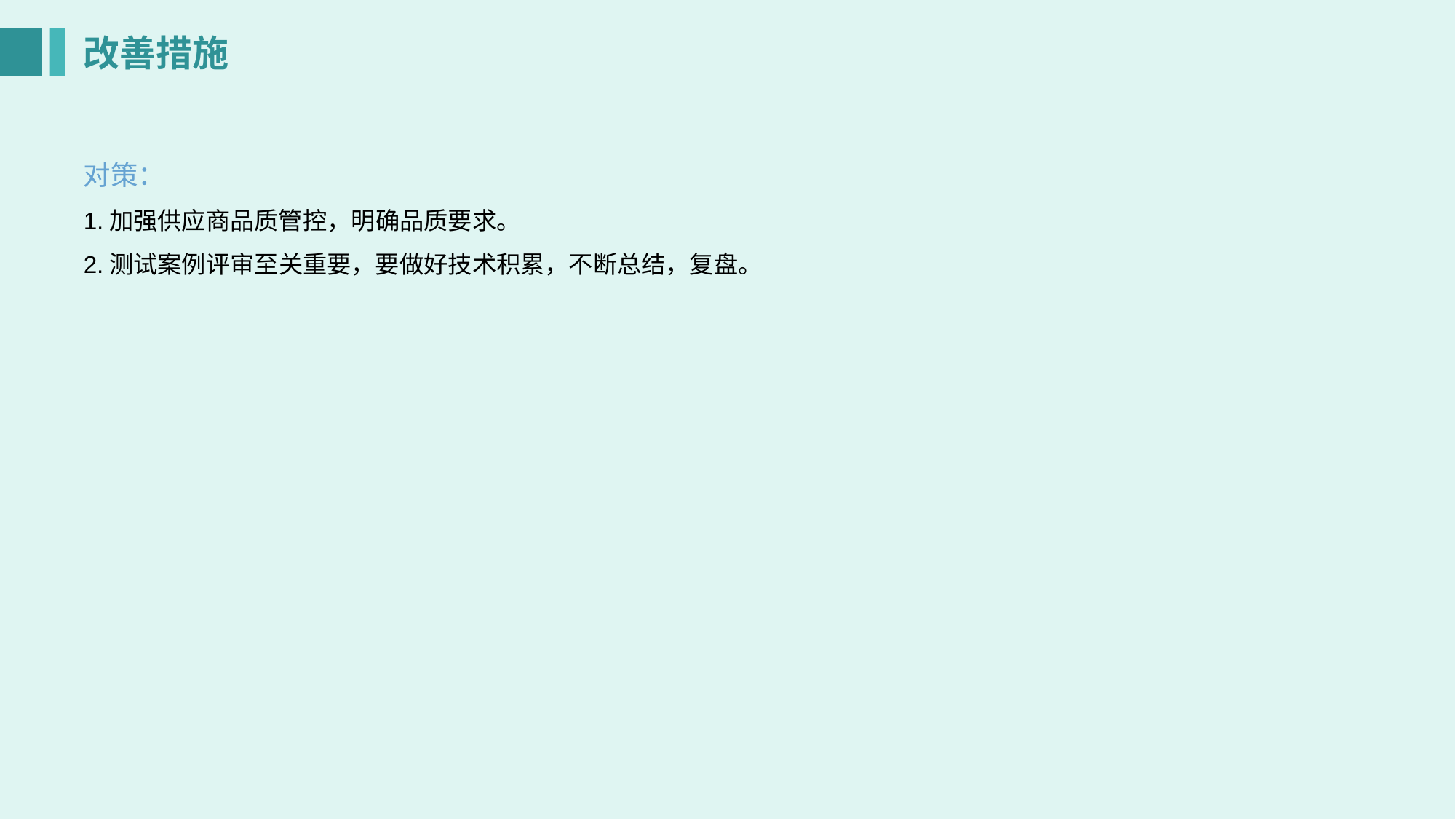

改善措施

对策：
1.加强供应商品质管控，明确品质要求。
2.测试案例评审至关重要，要做好技术积累，不断总结，复盘。